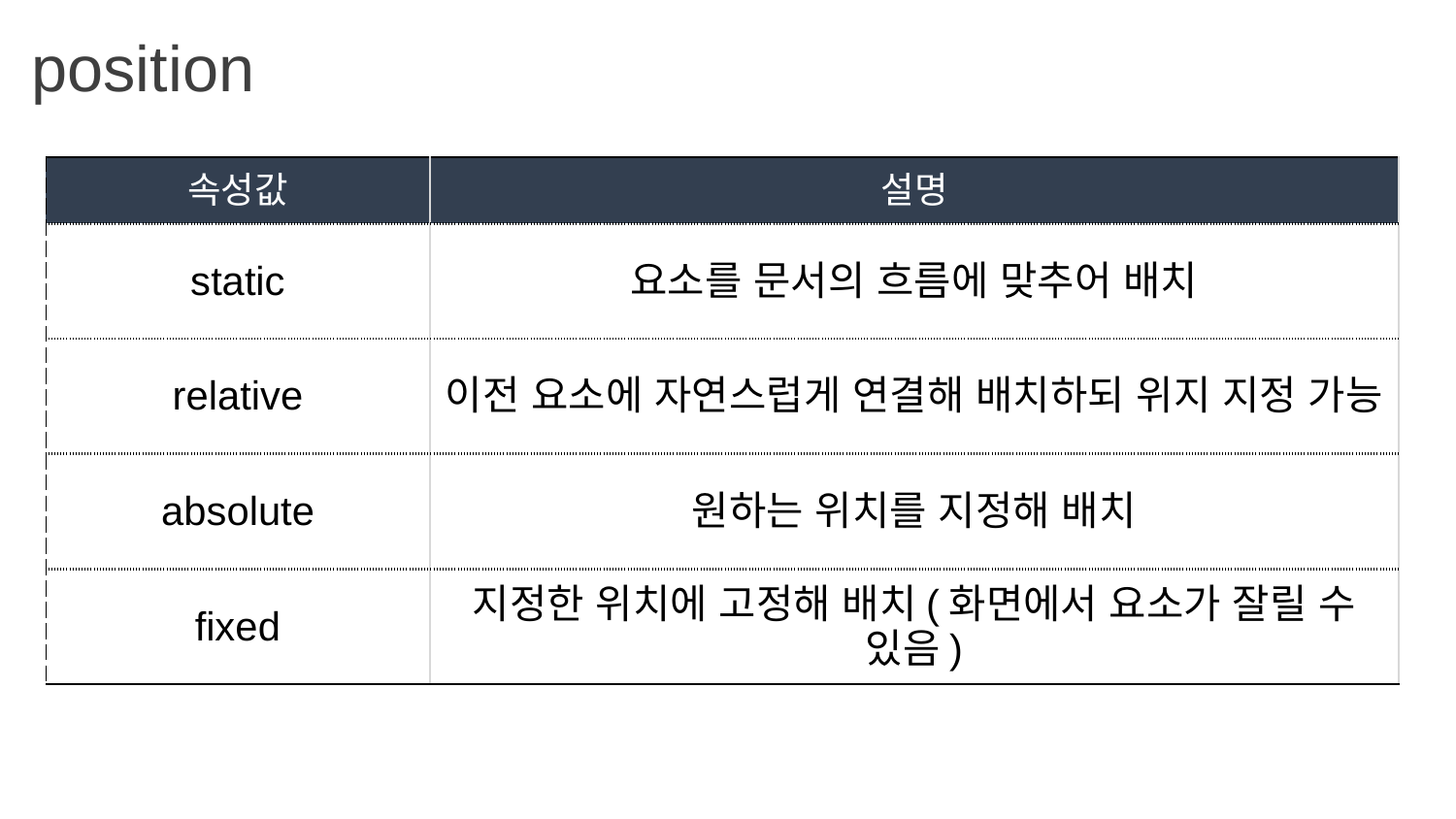

position
| 속성값 | 설명 |
| --- | --- |
| static | 요소를 문서의 흐름에 맞추어 배치 |
| relative | 이전 요소에 자연스럽게 연결해 배치하되 위지 지정 가능 |
| absolute | 원하는 위치를 지정해 배치 |
| fixed | 지정한 위치에 고정해 배치(화면에서 요소가 잘릴 수 있음) |